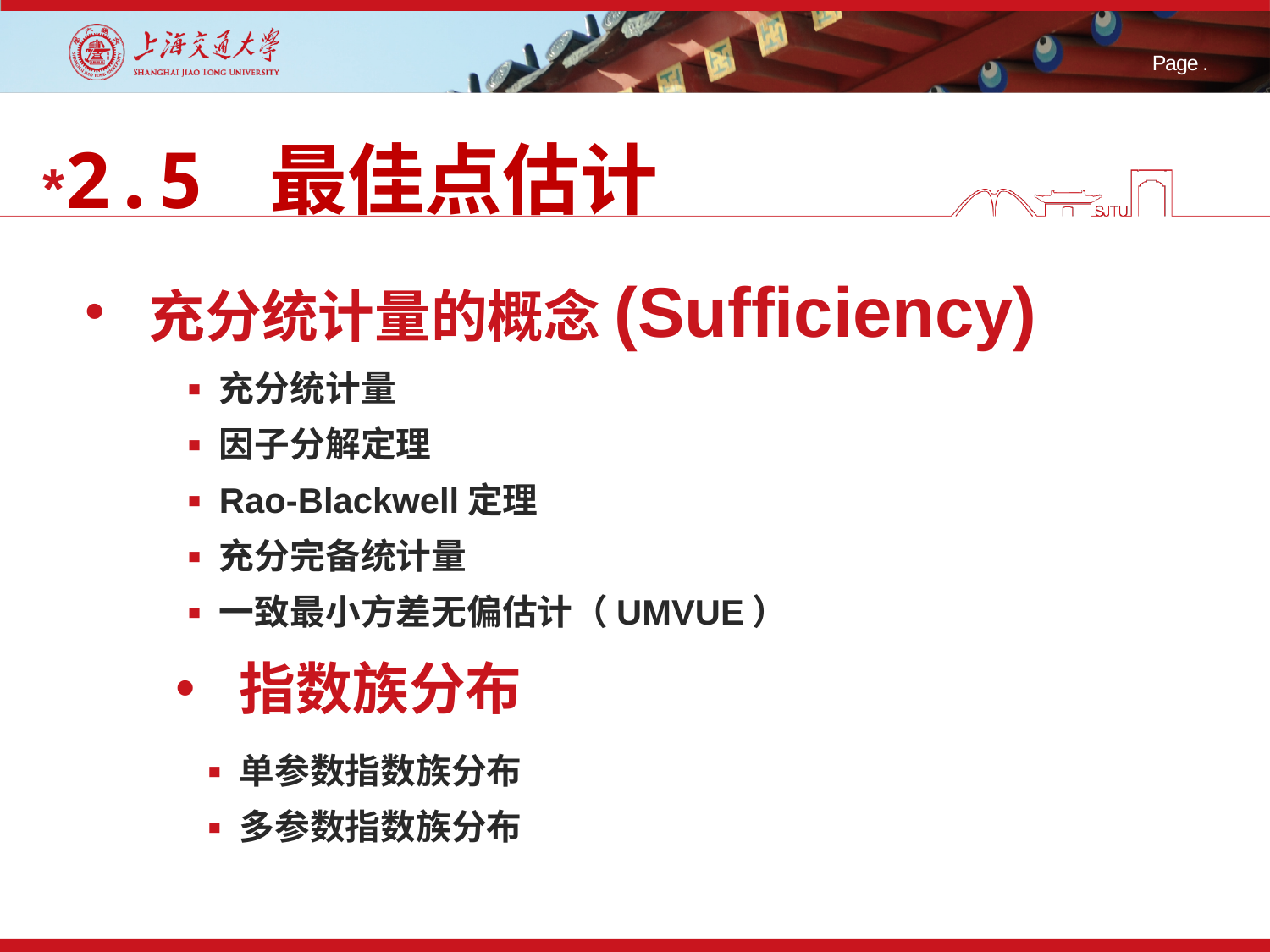

# *2.5 最佳点估计
充分统计量的概念(Sufficiency)
充分统计量
因子分解定理
Rao-Blackwell定理
充分完备统计量
一致最小方差无偏估计（UMVUE）

指数族分布
单参数指数族分布
多参数指数族分布